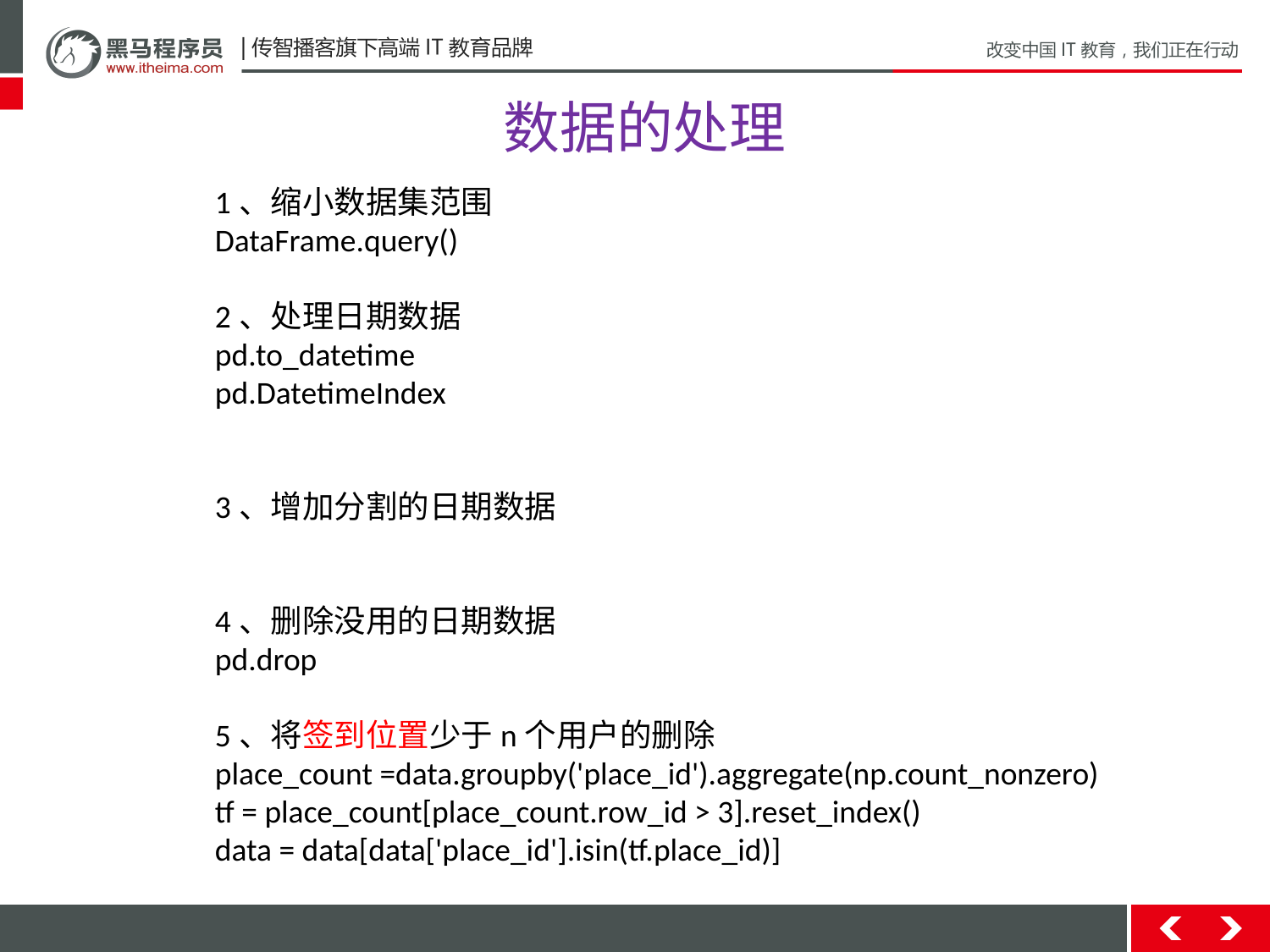

数据的处理

1、缩小数据集范围
DataFrame.query()

2、处理日期数据
pd.to_datetime
pd.DatetimeIndex

3、增加分割的日期数据

4、删除没用的日期数据
pd.drop

5、将签到位置少于n个用户的删除
place_count =data.groupby('place_id').aggregate(np.count_nonzero)
tf = place_count[place_count.row_id > 3].reset_index()
data = data[data['place_id'].isin(tf.place_id)]